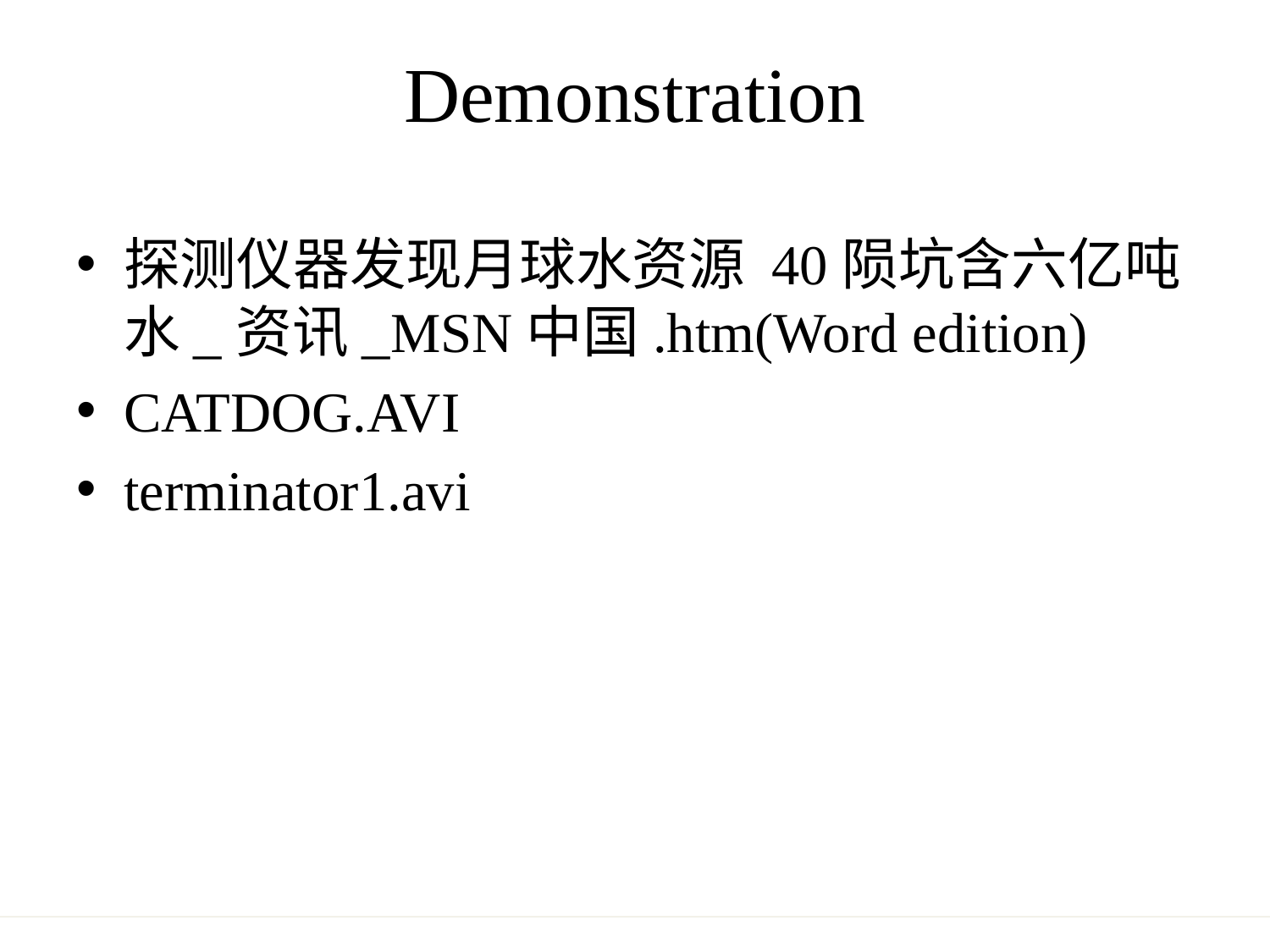

# Demonstration
探测仪器发现月球水资源 40陨坑含六亿吨水_资讯_MSN中国.htm(Word edition)
CATDOG.AVI
terminator1.avi